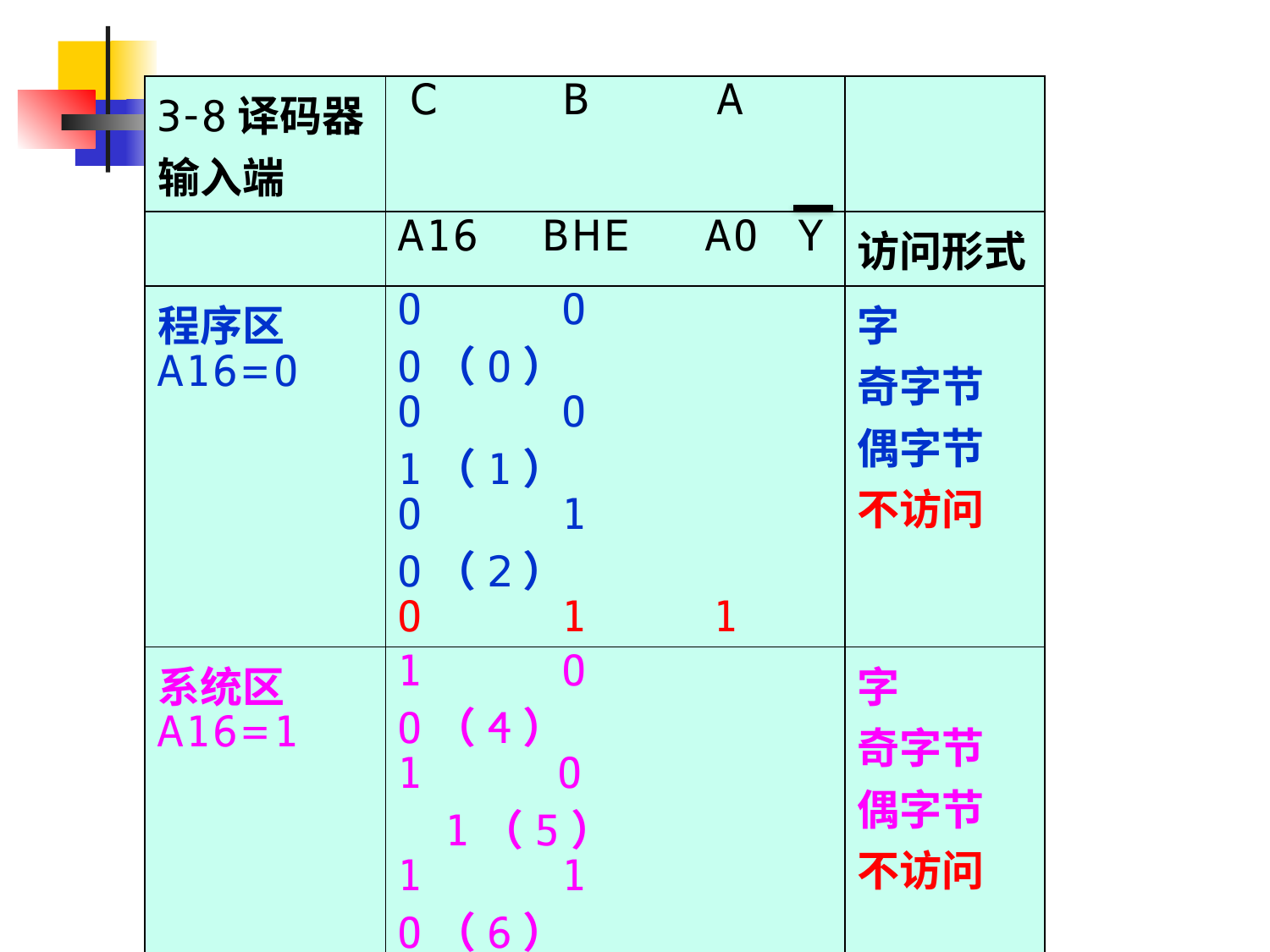

#
| 3-8译码器输入端 | C B A |  |
| --- | --- | --- |
|  | A16 BHE A0 Y | 访问形式 |
| 程序区 A16=0 | 0 0 0（0） 0 0 1（1） 0 1 0（2） 0 1 1 | 字 奇字节 偶字节 不访问 |
| 系统区 A16=1 | 1 0 0（4） 0 1（5） 1 1 0（6） 1 1 1 | 字 奇字节 偶字节 不访问 |